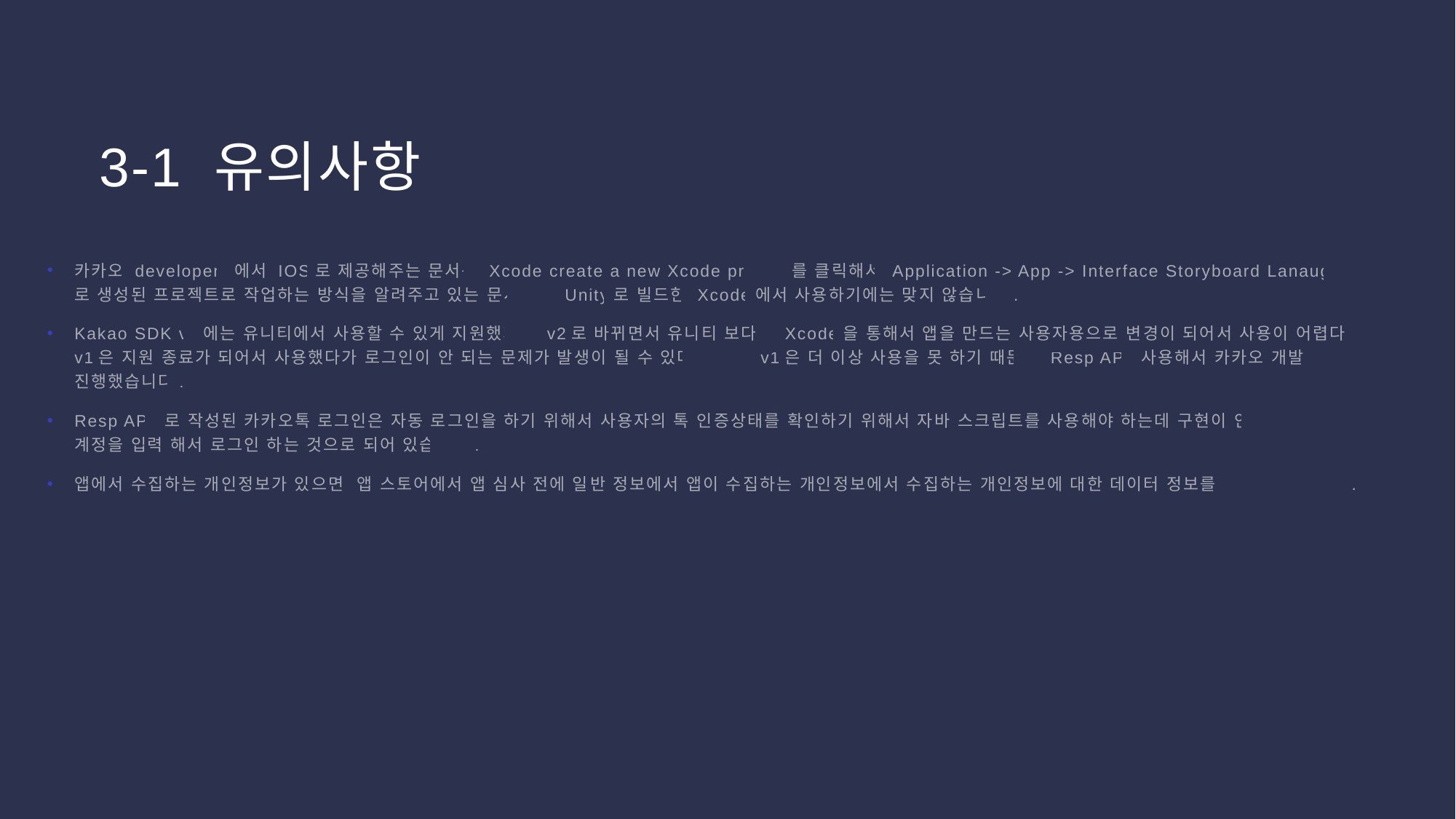

# 3-1 유의사항
카카오 developers에서 IOS로 제공해주는 문서는 Xcode create a new Xcode project를 클릭해서 Application -> App -> Interface Storyboard Lanauge : Swift로 생성된 프로젝트로 작업하는 방식을 알려주고 있는 문서라서 Unity로 빌드한 Xcode에서 사용하기에는 맞지 않습니다.
Kakao SDK v1에는 유니티에서 사용할 수 있게 지원했지만 v2로 바뀌면서 유니티 보다는 Xcode을 통해서 앱을 만드는 사용자용으로 변경이 되어서 사용이 어렵다는 점과 v1은 지원 종료가 되어서 사용했다가 로그인이 안 되는 문제가 발생이 될 수 있다고 해서 v1은 더 이상 사용을 못 하기 때문에 Resp API 사용해서 카카오 개발을 진행했습니다.
Resp API 로 작성된 카카오톡 로그인은 자동 로그인을 하기 위해서 사용자의 톡 인증상태를 확인하기 위해서 자바 스크립트를 사용해야 하는데 구현이 안 되어서 카카오 계정을 입력 해서 로그인 하는 것으로 되어 있습니다.
앱에서 수집하는 개인정보가 있으면  앱 스토어에서 앱 심사 전에 일반 정보에서 앱이 수집하는 개인정보에서 수집하는 개인정보에 대한 데이터 정보를 작성해야 합니다.